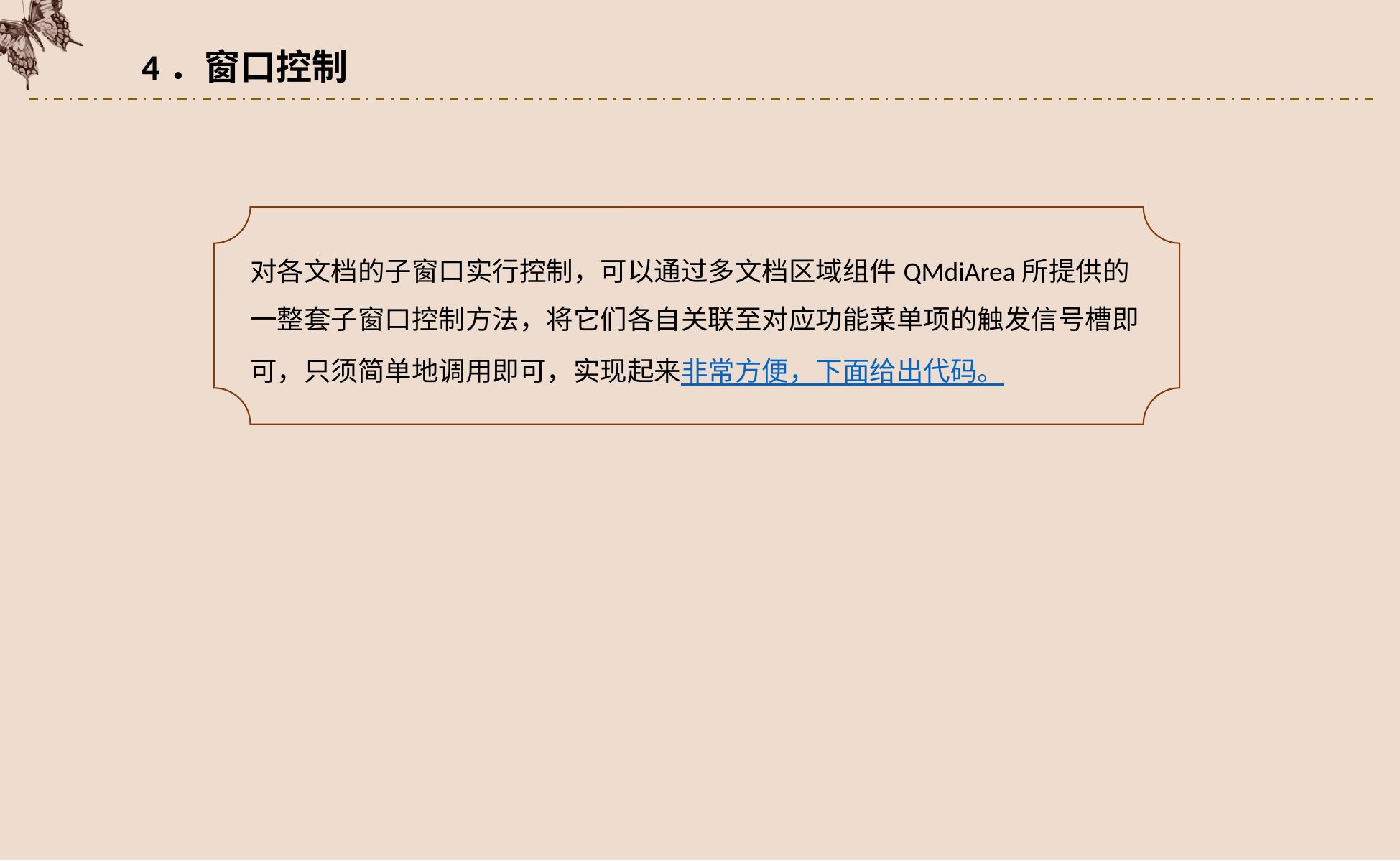

4．窗口控制
对各文档的子窗口实行控制，可以通过多文档区域组件QMdiArea所提供的一整套子窗口控制方法，将它们各自关联至对应功能菜单项的触发信号槽即可，只须简单地调用即可，实现起来非常方便，下面给出代码。